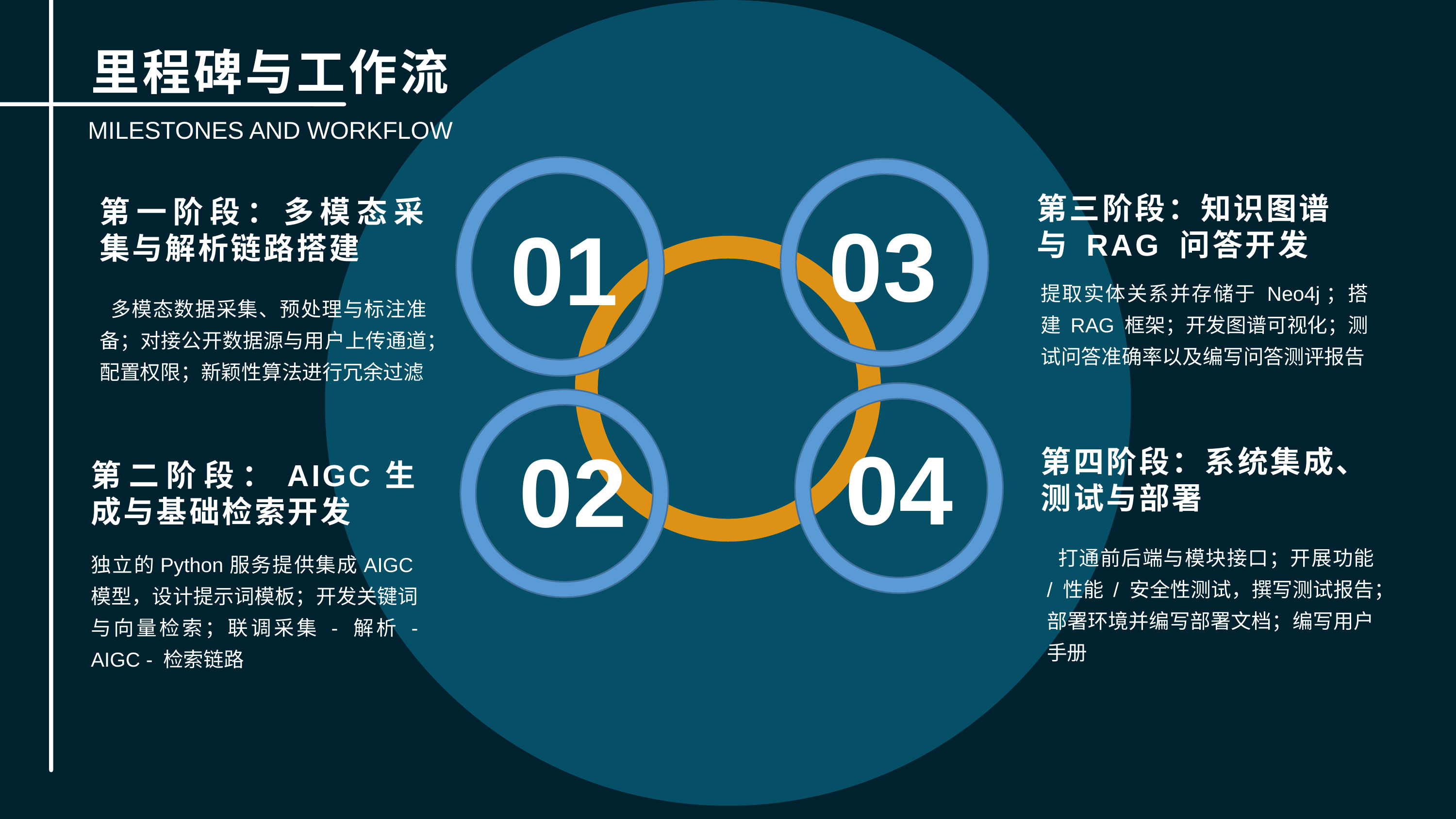

里程碑与工作流
MILESTONES AND WORKFLOW

第三阶段：知识图谱与 RAG 问答开发
第一阶段：多模态采集与解析链路搭建
03
01

提取实体关系并存储于 Neo4j；搭建 RAG 框架；开发图谱可视化；测试问答准确率以及编写问答测评报告
 多模态数据采集、预处理与标注准备；对接公开数据源与用户上传通道；配置权限；新颖性算法进行冗余过滤

04
02
第四阶段：系统集成、测试与部署
第二阶段：AIGC生成与基础检索开发
 打通前后端与模块接口；开展功能 / 性能 / 安全性测试，撰写测试报告；部署环境并编写部署文档；编写用户手册

独立的Python服务提供集成AIGC模型，设计提示词模板；开发关键词与向量检索；联调采集 - 解析 - AIGC - 检索链路